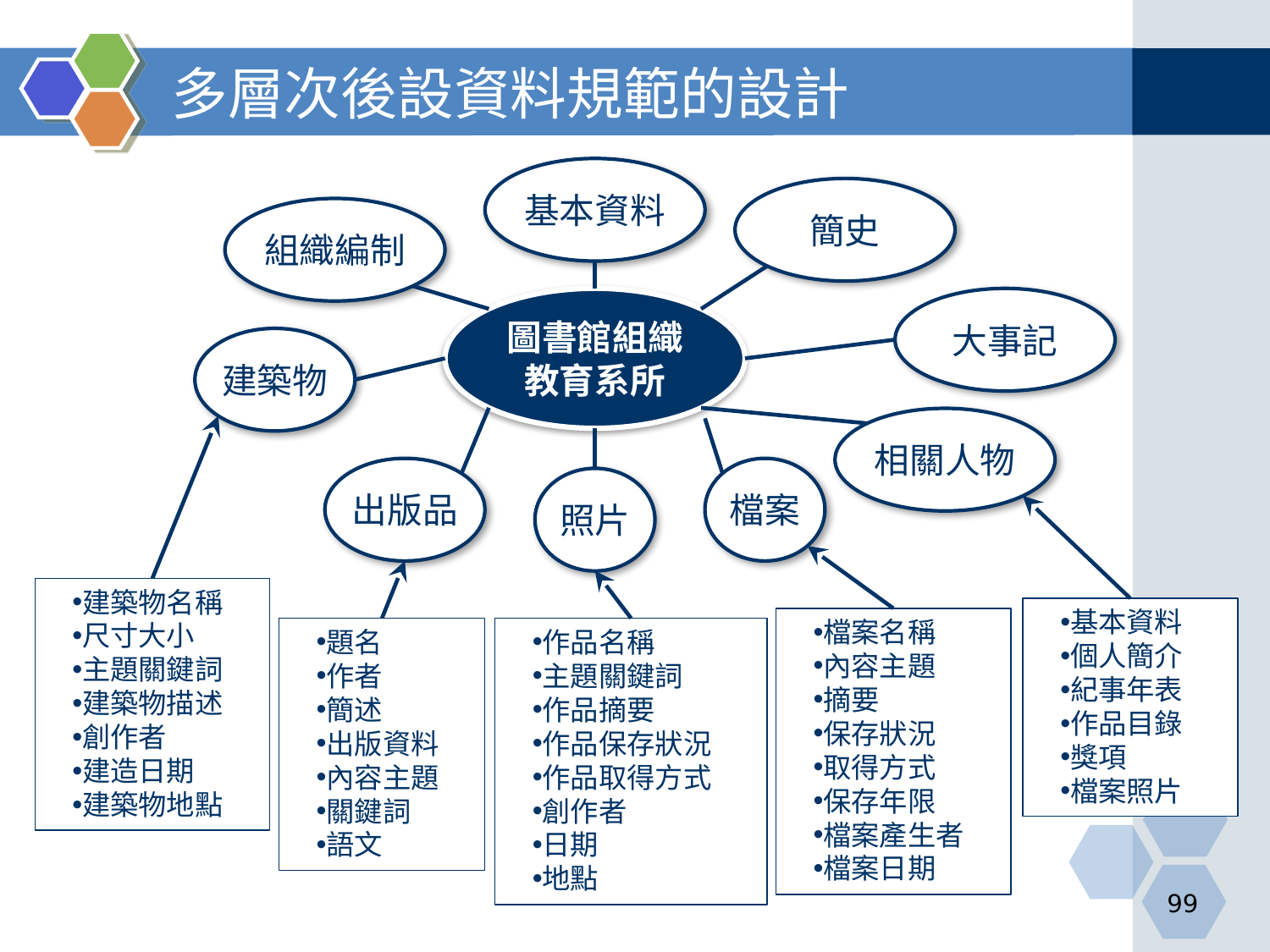

# 多層次後設資料規範的設計
基本資料
簡史
組織編制
圖書館組織教育系所
大事記
建築物
相關人物
出版品
檔案
照片
建築物名稱
尺寸大小
主題關鍵詞
建築物描述
創作者
建造日期
建築物地點
基本資料
個人簡介
紀事年表
作品目錄
獎項
檔案照片
檔案名稱
內容主題
摘要
保存狀況
取得方式
保存年限
檔案產生者
檔案日期
題名
作者
簡述
出版資料
內容主題
關鍵詞
語文
作品名稱
主題關鍵詞
作品摘要
作品保存狀況
作品取得方式
創作者
日期
地點
99